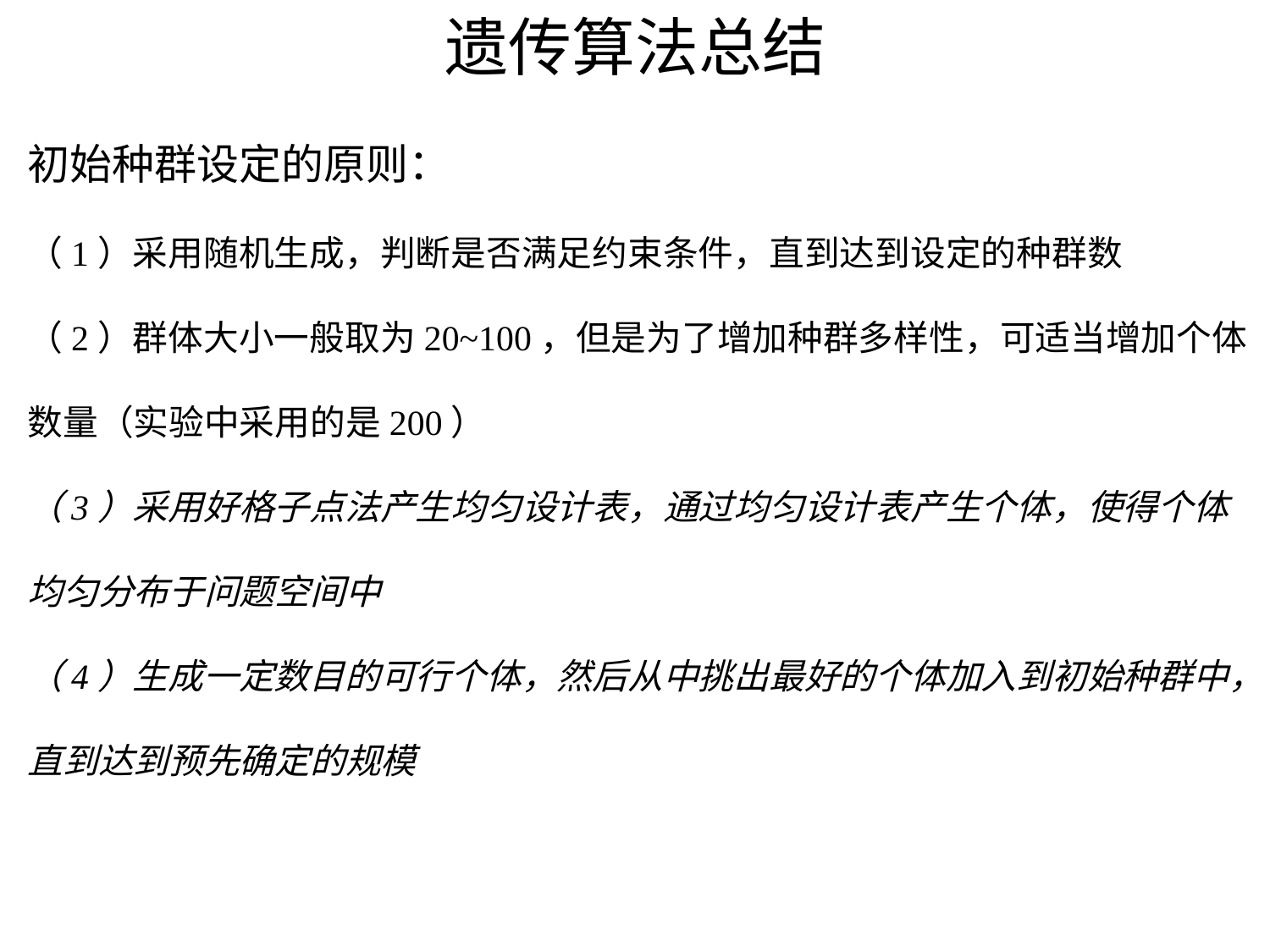

# 遗传算法总结
初始种群设定的原则：
（1）采用随机生成，判断是否满足约束条件，直到达到设定的种群数
（2）群体大小一般取为20~100，但是为了增加种群多样性，可适当增加个体数量（实验中采用的是200）
（3）采用好格子点法产生均匀设计表，通过均匀设计表产生个体，使得个体均匀分布于问题空间中
（4）生成一定数目的可行个体，然后从中挑出最好的个体加入到初始种群中，直到达到预先确定的规模